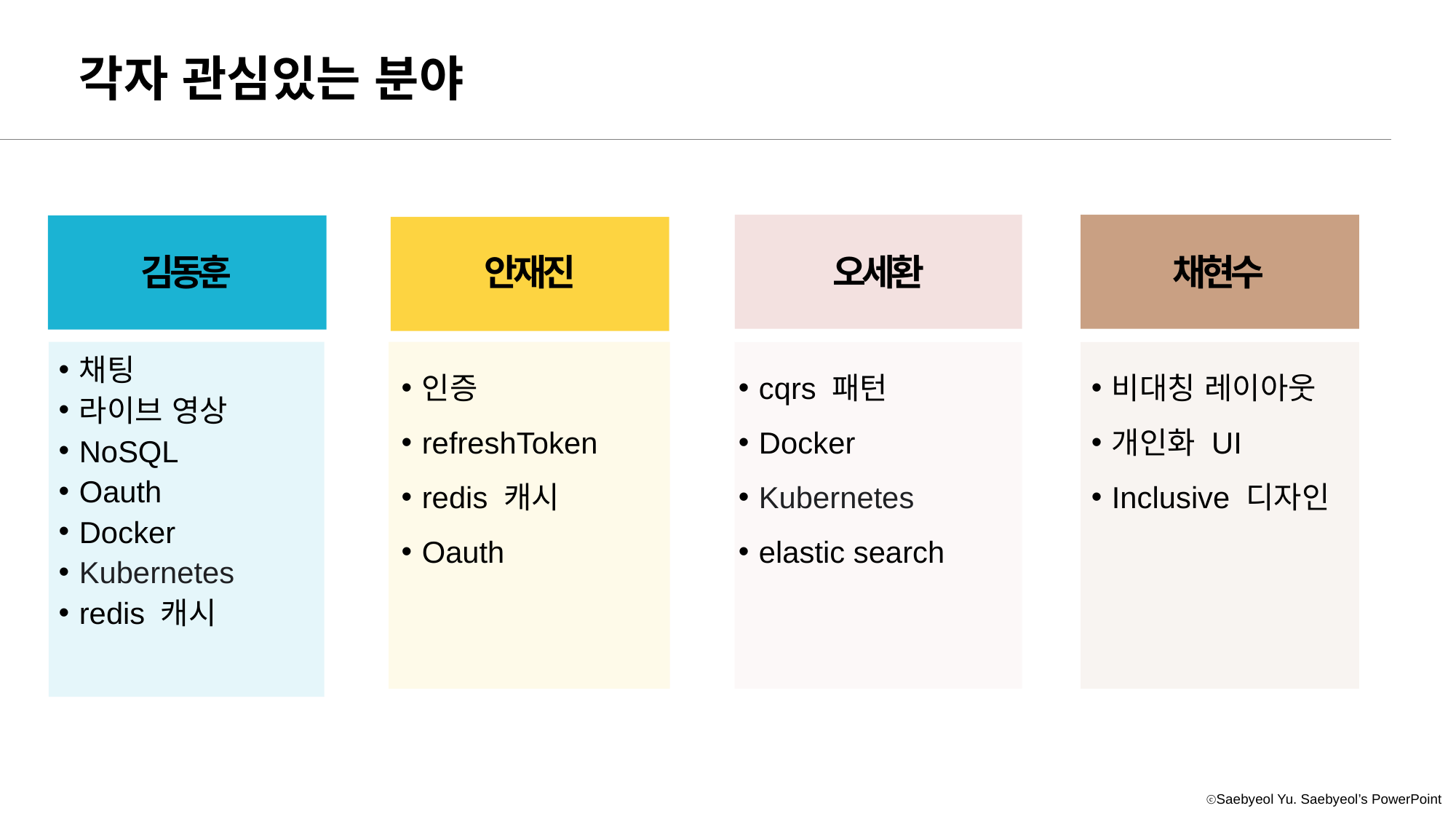

각자 관심있는 분야

김동훈
안재진
오세환
채현수

채팅
라이브 영상
NoSQL
Oauth
Docker
Kubernetes
redis 캐시
인증
refreshToken
redis 캐시
Oauth
cqrs 패턴
Docker
Kubernetes
elastic search
비대칭 레이아웃
개인화 UI
Inclusive 디자인